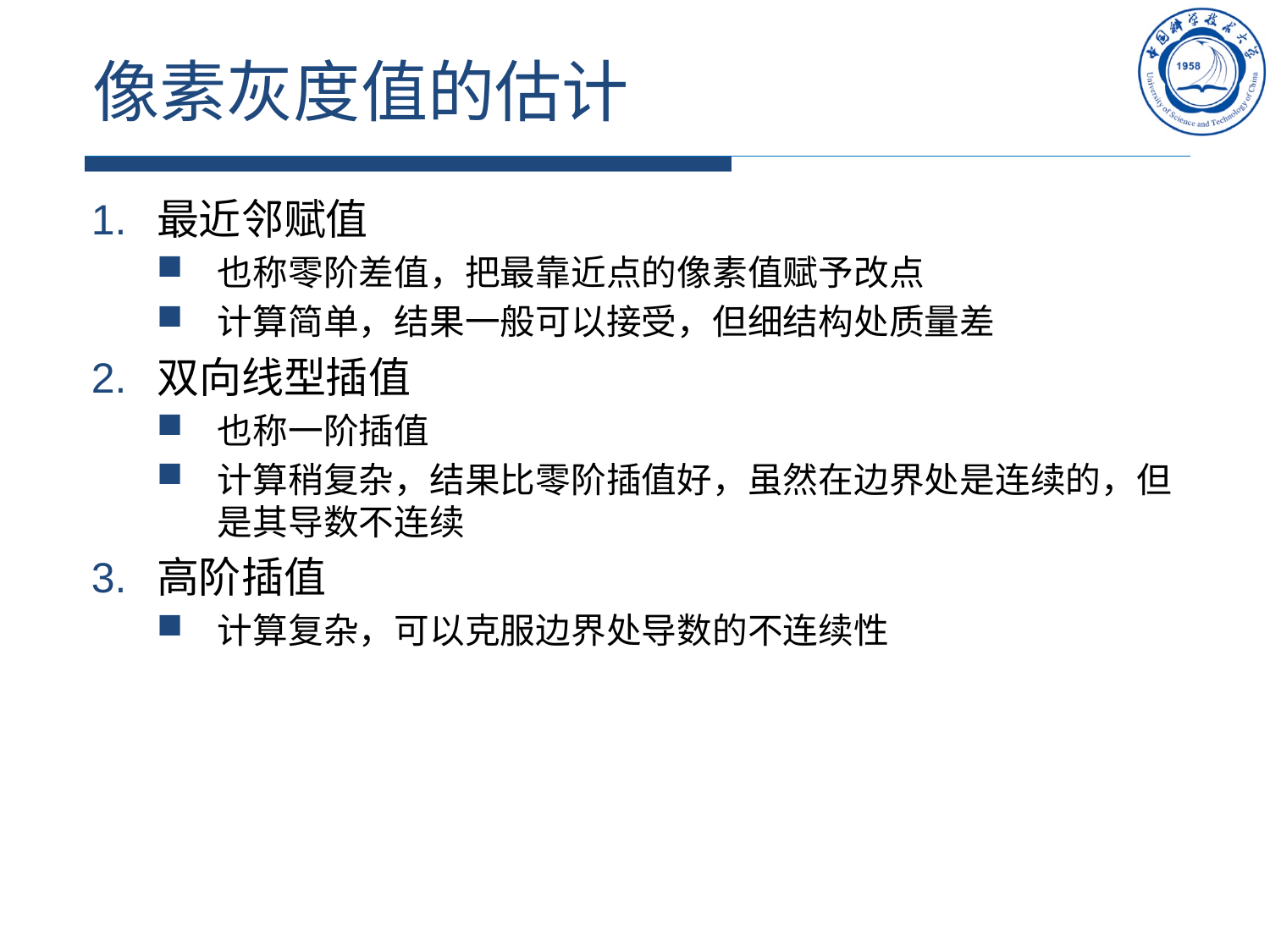

# 像素灰度值的估计
最近邻赋值
也称零阶差值，把最靠近点的像素值赋予改点
计算简单，结果一般可以接受，但细结构处质量差
双向线型插值
也称一阶插值
计算稍复杂，结果比零阶插值好，虽然在边界处是连续的，但是其导数不连续
高阶插值
计算复杂，可以克服边界处导数的不连续性